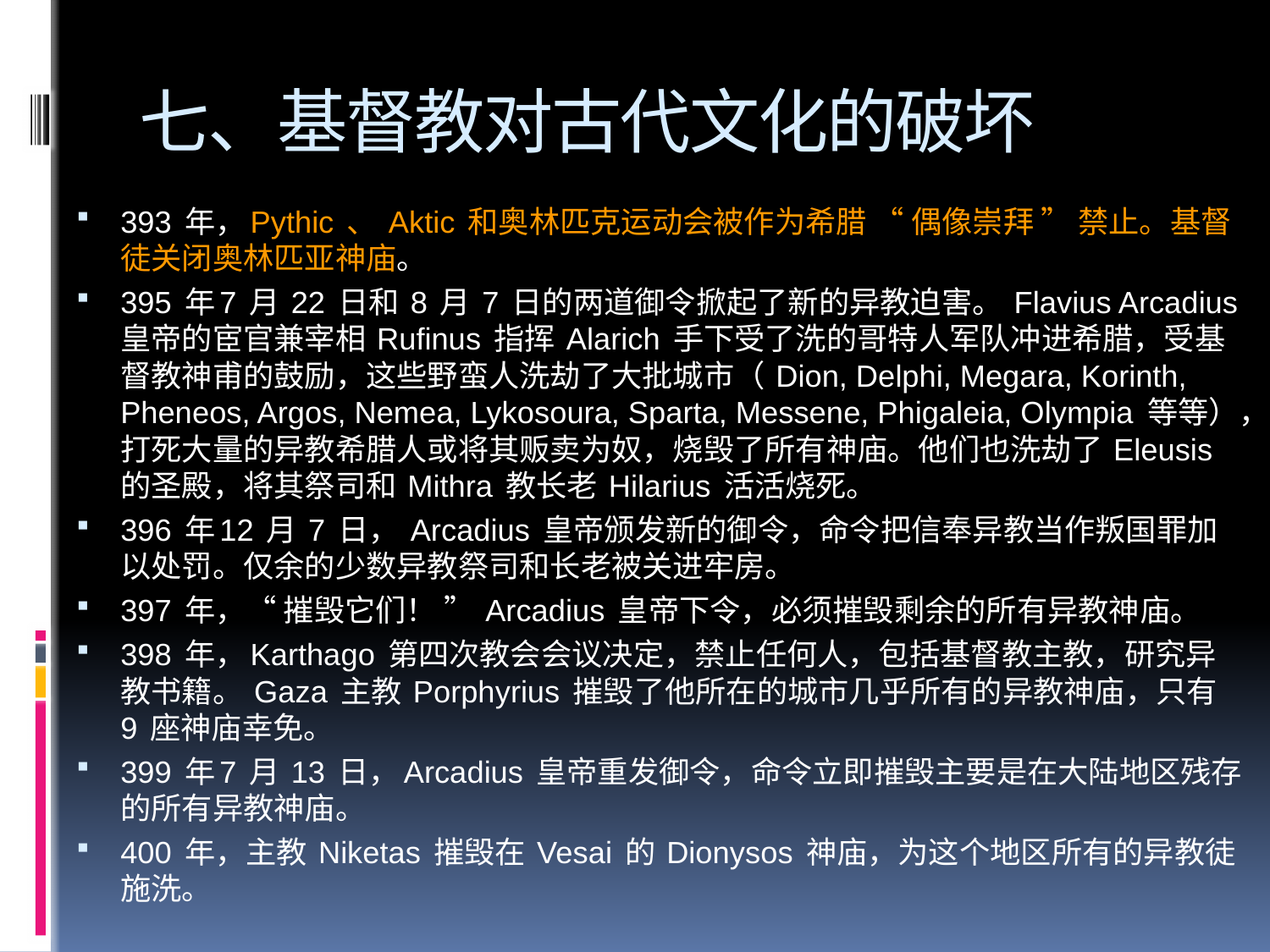

# 七、基督教对古代文化的破坏
393 年，Pythic 、 Aktic 和奥林匹克运动会被作为希腊 “ 偶像崇拜 ” 禁止。基督徒关闭奥林匹亚神庙。
395 年7 月 22 日和 8 月 7 日的两道御令掀起了新的异教迫害。 Flavius Arcadius 皇帝的宦官兼宰相 Rufinus 指挥 Alarich 手下受了洗的哥特人军队冲进希腊，受基督教神甫的鼓励，这些野蛮人洗劫了大批城市（ Dion, Delphi, Megara, Korinth, Pheneos, Argos, Nemea, Lykosoura, Sparta, Messene, Phigaleia, Olympia 等等），打死大量的异教希腊人或将其贩卖为奴，烧毁了所有神庙。他们也洗劫了 Eleusis 的圣殿，将其祭司和 Mithra 教长老 Hilarius 活活烧死。
396 年12 月 7 日， Arcadius 皇帝颁发新的御令，命令把信奉异教当作叛国罪加以处罚。仅余的少数异教祭司和长老被关进牢房。
397 年，“ 摧毁它们！ ” Arcadius 皇帝下令，必须摧毁剩余的所有异教神庙。
398 年，Karthago 第四次教会会议决定，禁止任何人，包括基督教主教，研究异教书籍。 Gaza 主教 Porphyrius 摧毁了他所在的城市几乎所有的异教神庙，只有 9 座神庙幸免。
399 年7 月 13 日，Arcadius 皇帝重发御令，命令立即摧毁主要是在大陆地区残存的所有异教神庙。
400 年，主教 Niketas 摧毁在 Vesai 的 Dionysos 神庙，为这个地区所有的异教徒施洗。